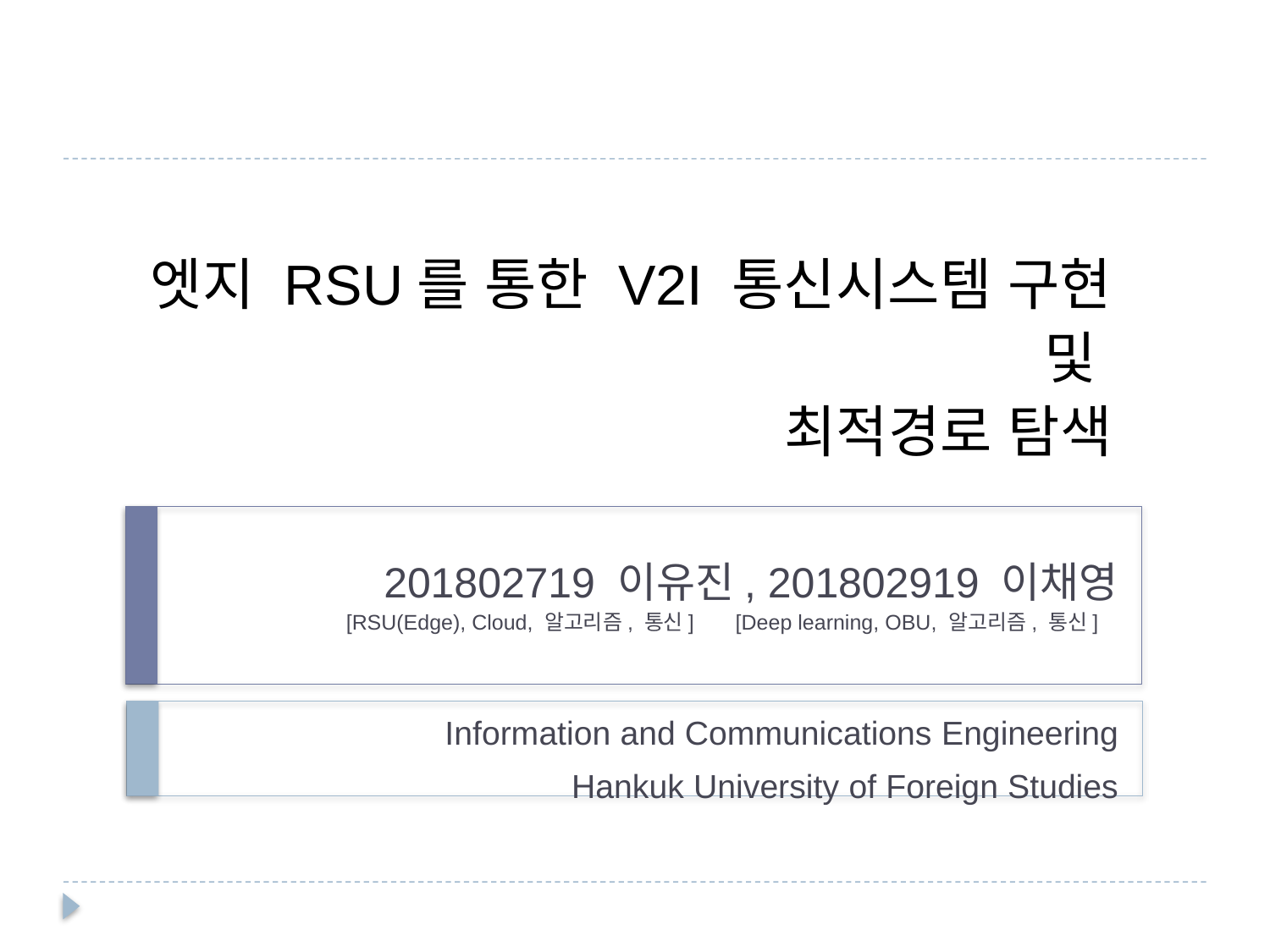

# 엣지 RSU를 통한 V2I 통신시스템 구현 및 최적경로 탐색
201802719 이유진, 201802919 이채영
[RSU(Edge), Cloud, 알고리즘, 통신]       [Deep learning, OBU, 알고리즘, 통신]--
Information and Communications Engineering
	Hankuk University of Foreign Studies